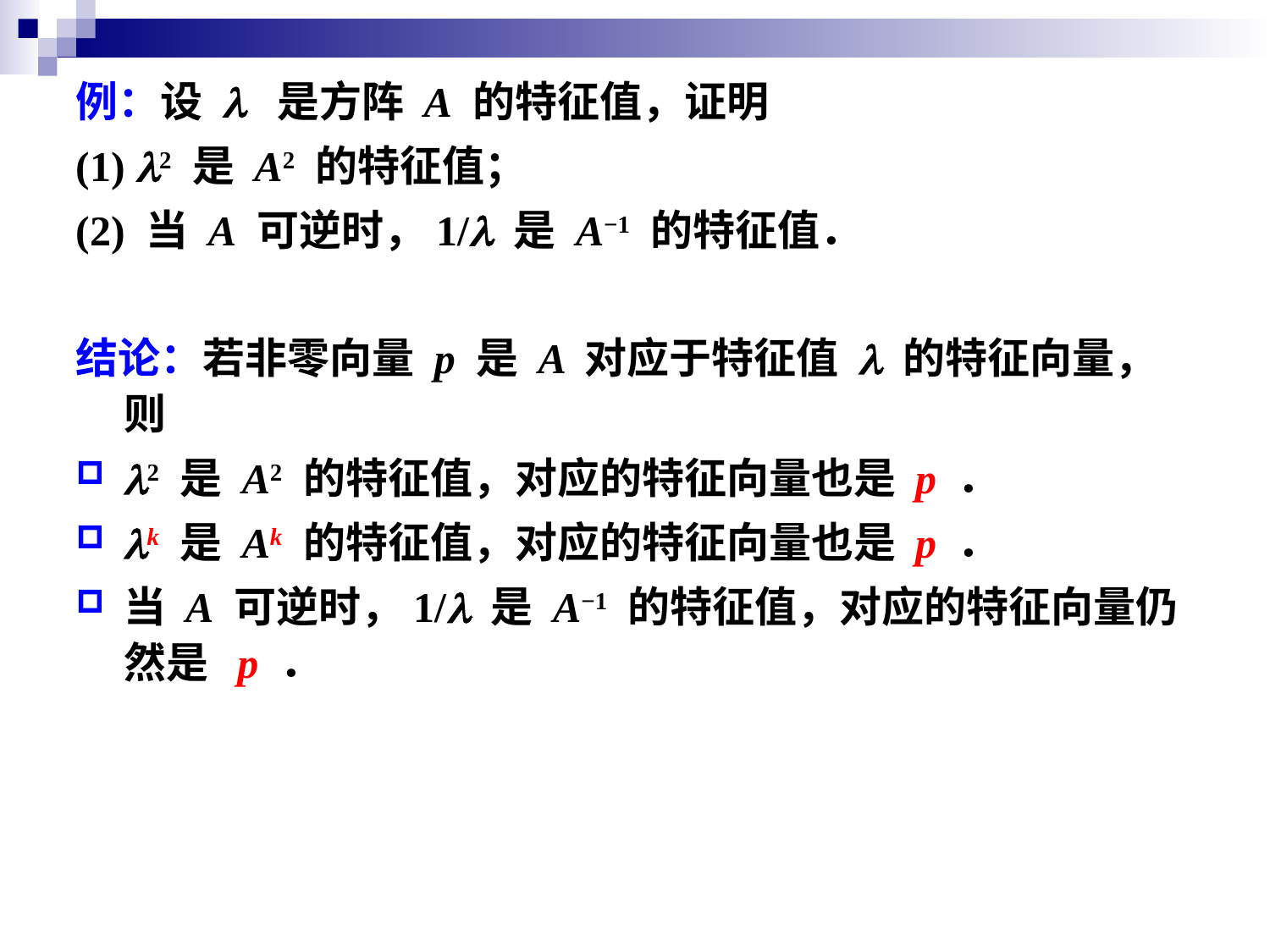

例：设 λ 是方阵 A 的特征值，证明
(1) λ2 是 A2 的特征值；
(2) 当 A 可逆时，1/λ 是 A−1 的特征值．

结论：若非零向量 p 是 A 对应于特征值 λ 的特征向量，则
λ2 是 A2 的特征值，对应的特征向量也是 p ．
λk 是 Ak 的特征值，对应的特征向量也是 p ．
当 A 可逆时，1/λ 是 A−1 的特征值，对应的特征向量仍然是  p ．